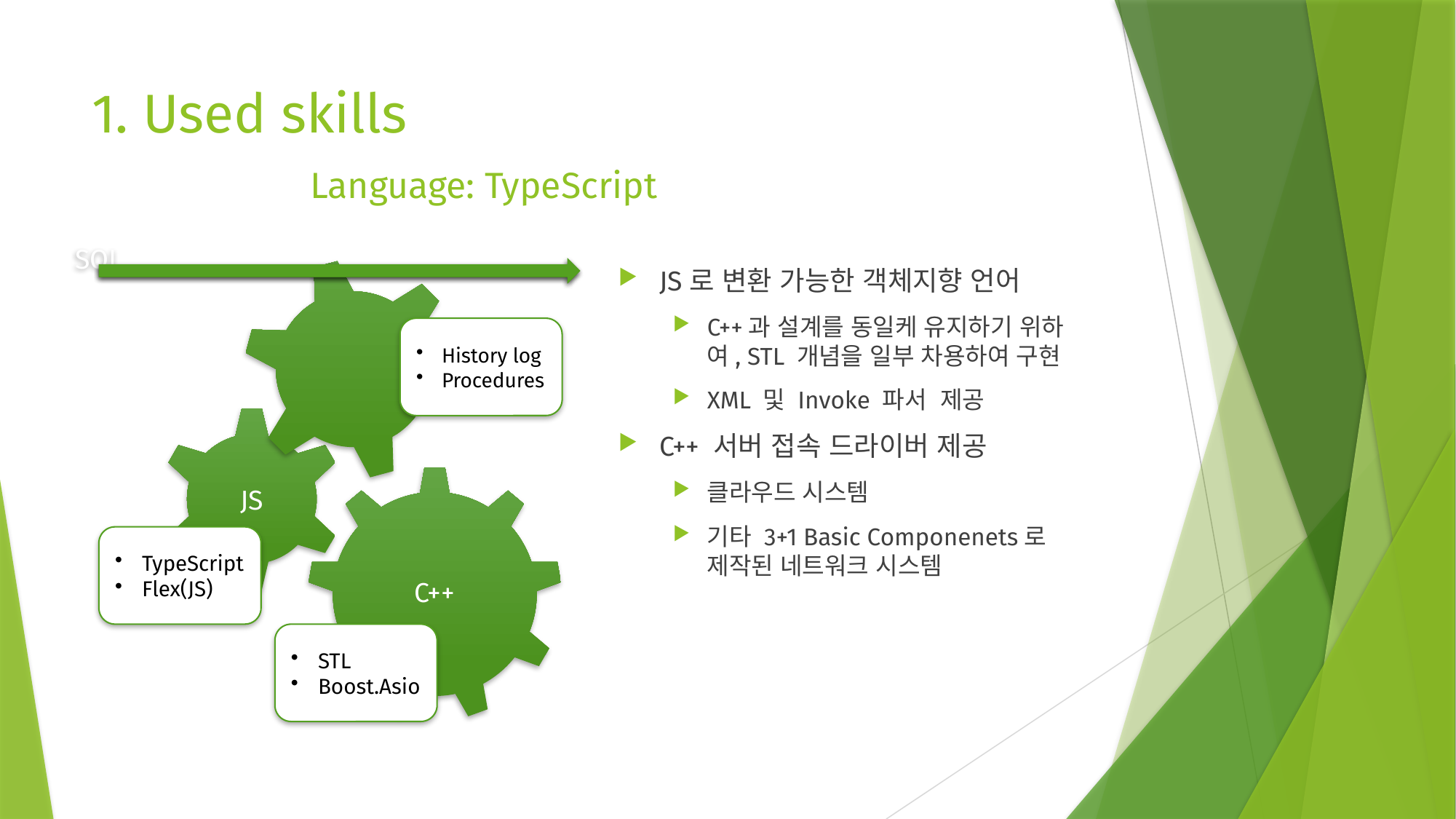

# 1. Used skills Language: TypeScript
C++
JS
SQL
STL
Boost.Asio
TypeScript
Flex(JS)
History log
Procedures
JS로 변환 가능한 객체지향 언어
C++과 설계를 동일케 유지하기 위하여, STL 개념을 일부 차용하여 구현
XML 및 Invoke 파서  제공
C++ 서버 접속 드라이버 제공
클라우드 시스템
기타 3+1 Basic Componenets로 제작된 네트워크 시스템